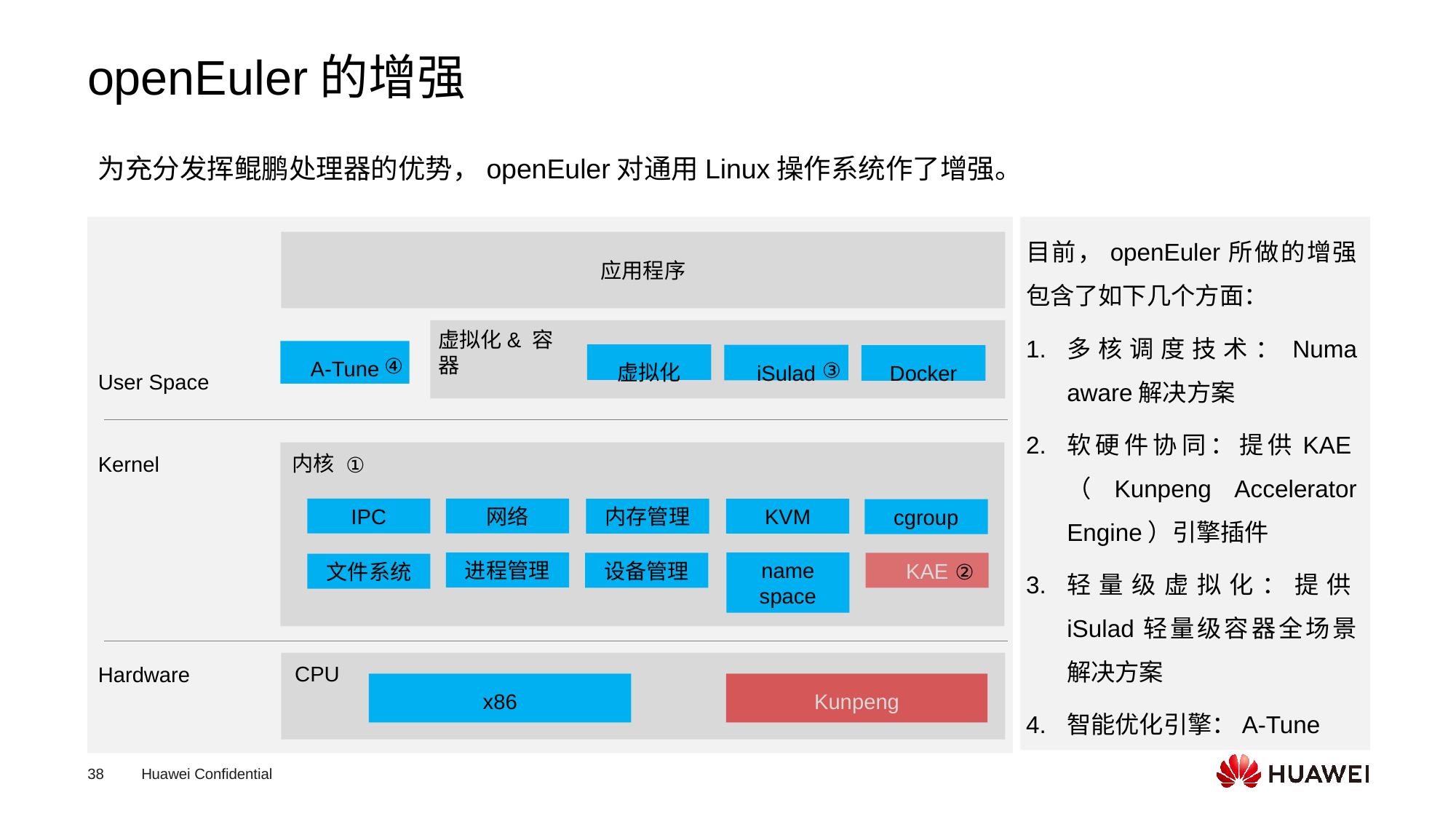

# openEuler的增强
为充分发挥鲲鹏处理器的优势，openEuler对通用Linux操作系统作了增强。

目前，openEuler所做的增强包含了如下几个方面：
多核调度技术：Numa aware解决方案
软硬件协同：提供KAE（Kunpeng Accelerator Engine）引擎插件
轻量级虚拟化：提供iSulad轻量级容器全场景解决方案
智能优化引擎：A-Tune

应用程序

虚拟化& 容器
A-Tune
虚拟化
iSulad
Docker
④
③
User Space
内核

Kernel
①
IPC
网络
内存管理
KVM
cgroup
进程管理
name space
设备管理
KAE
②
文件系统

Hardware
CPU
x86
Kunpeng